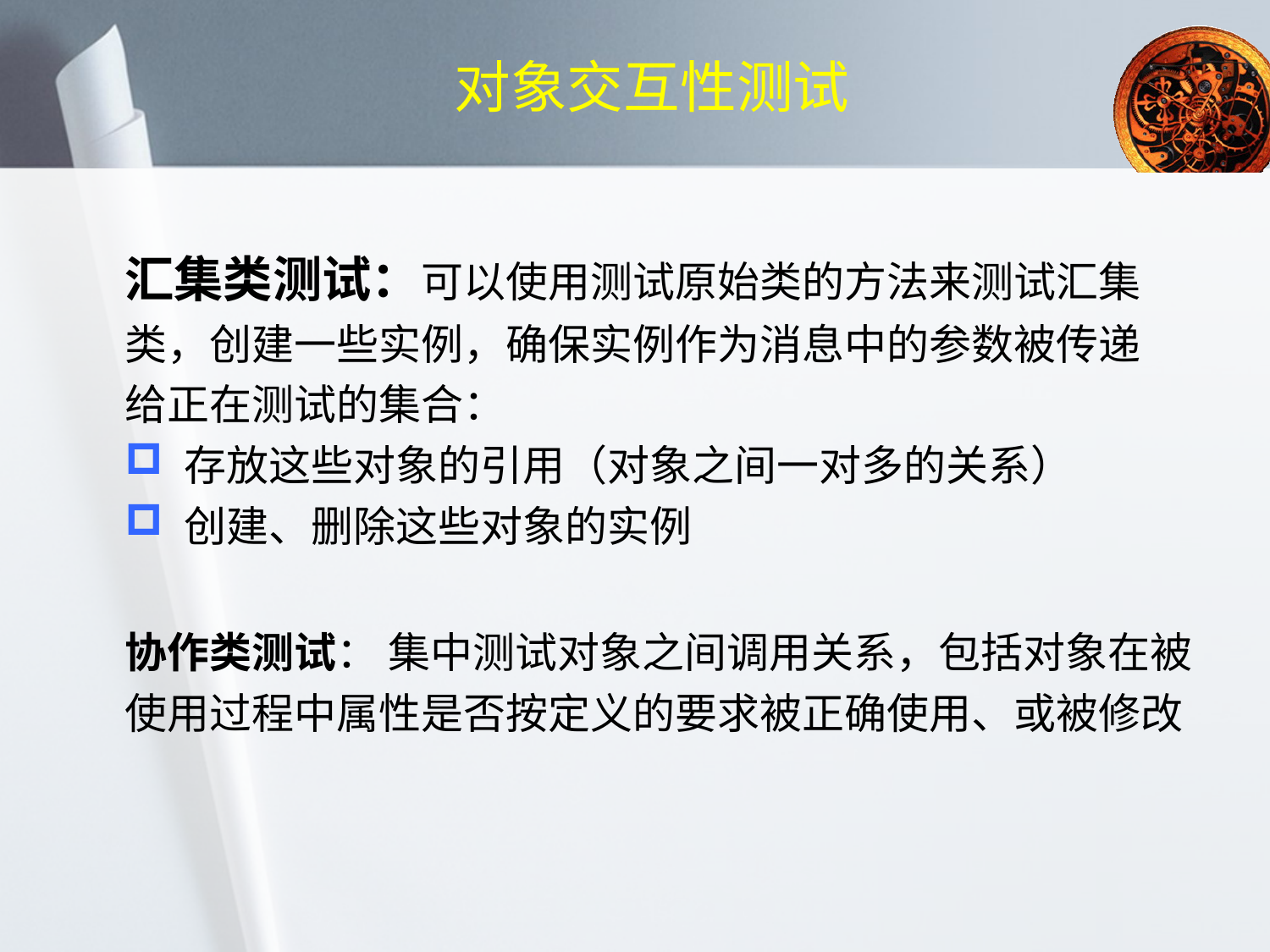

# 对象交互性测试
汇集类测试：可以使用测试原始类的方法来测试汇集类，创建一些实例，确保实例作为消息中的参数被传递给正在测试的集合：
 存放这些对象的引用（对象之间一对多的关系）
 创建、删除这些对象的实例

协作类测试： 集中测试对象之间调用关系，包括对象在被使用过程中属性是否按定义的要求被正确使用、或被修改